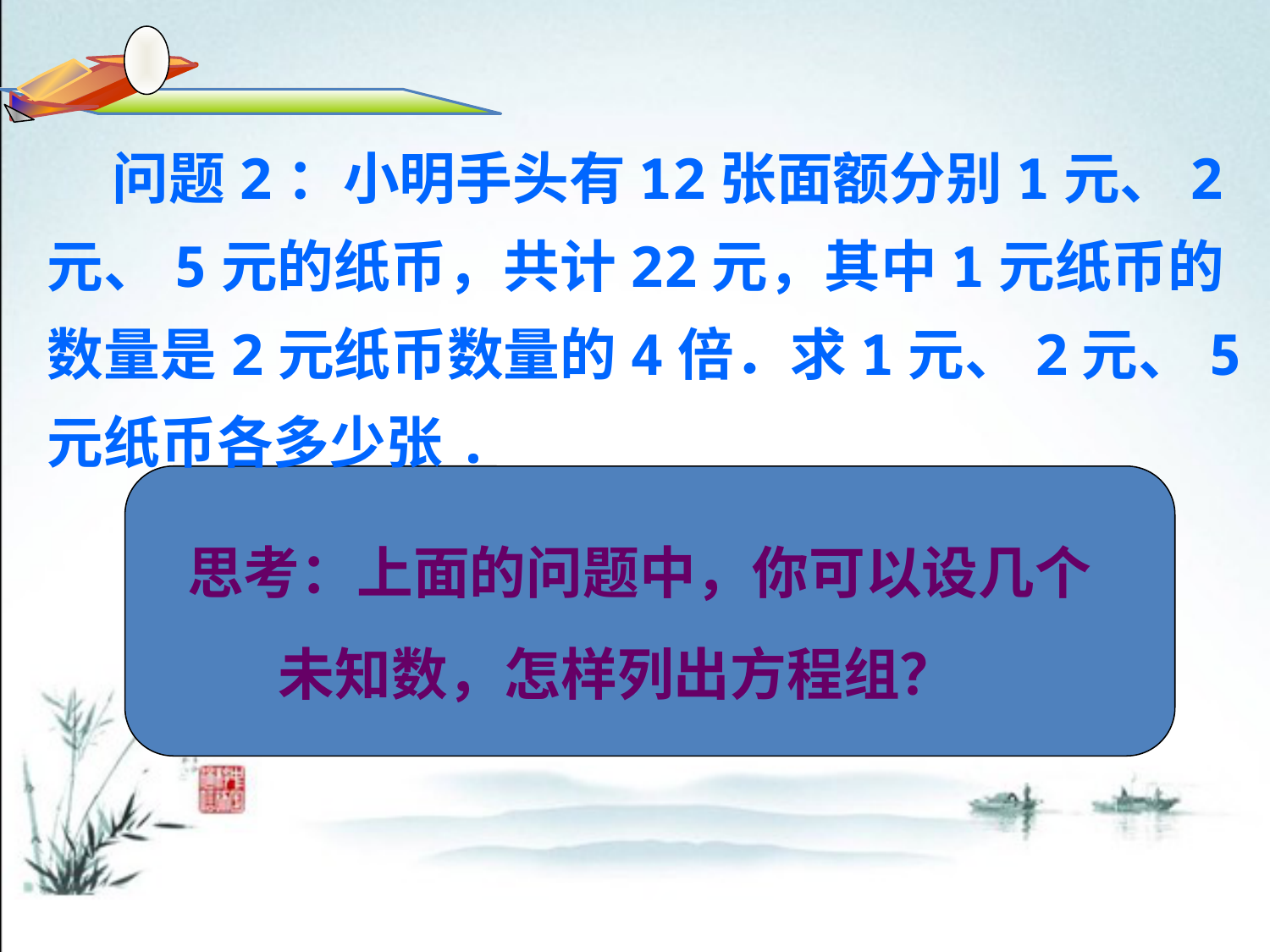

问题2：小明手头有12张面额分别1元、2元、5元的纸币，共计22元，其中1元纸币的数量是2元纸币数量的4倍．求1元、2元、5元纸币各多少张.

思考：上面的问题中，你可以设几个
      未知数，怎样列出方程组？